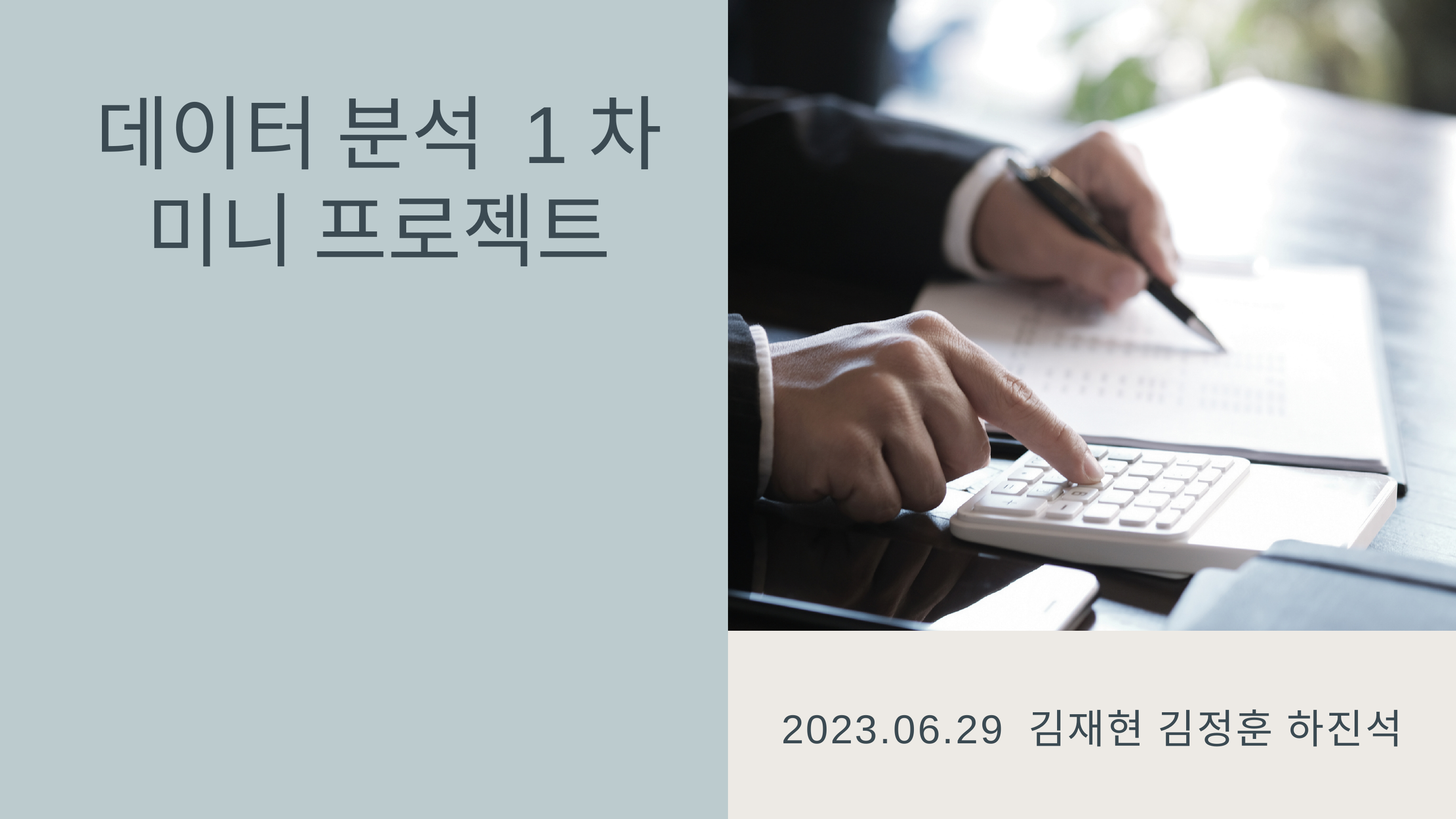

데이터 분석 1차 미니 프로젝트
2023.06.29 김재현 김정훈 하진석